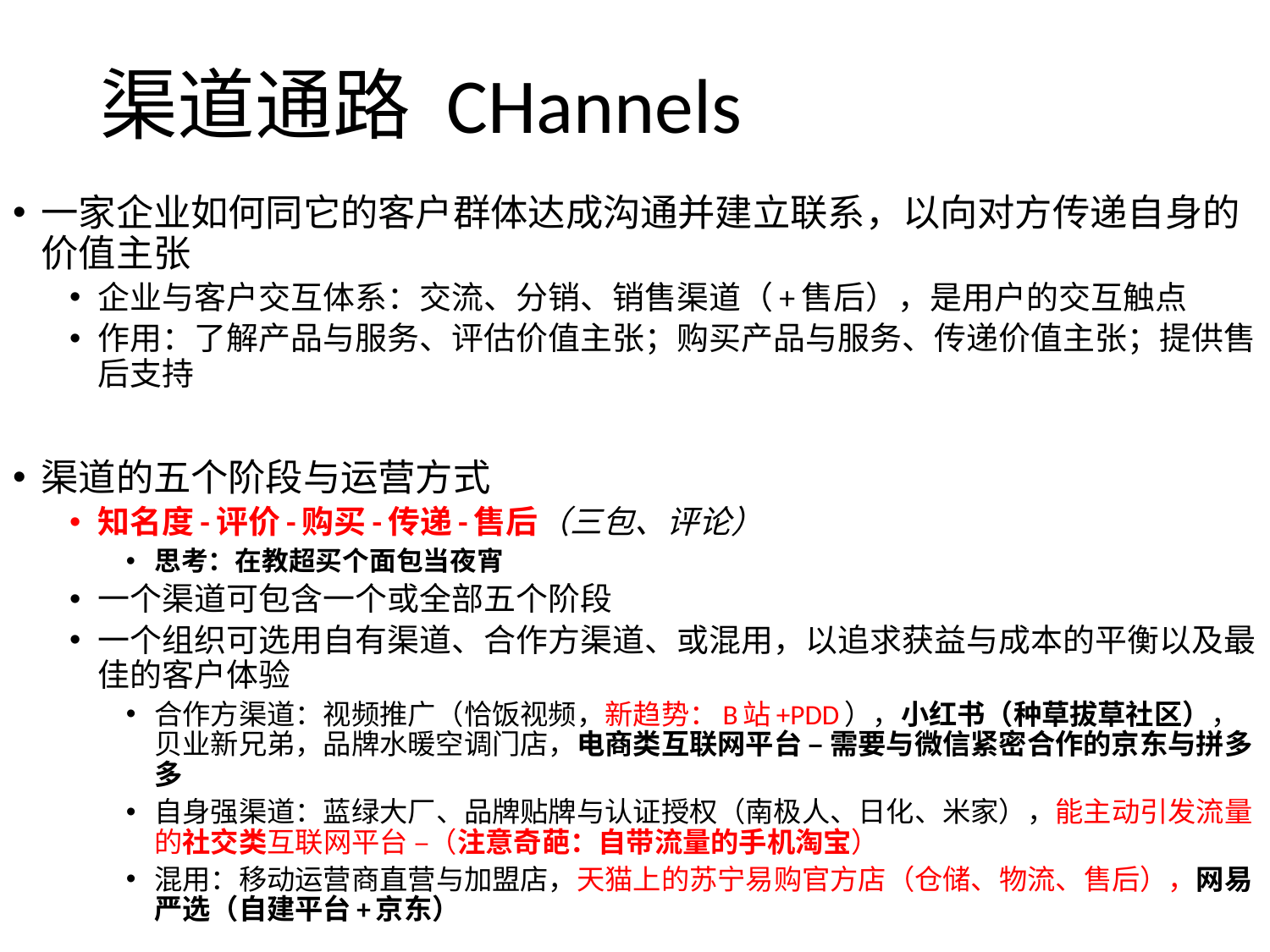

# 渠道通路 CHannels
一家企业如何同它的客户群体达成沟通并建立联系，以向对方传递自身的价值主张
企业与客户交互体系：交流、分销、销售渠道（+售后），是用户的交互触点
作用：了解产品与服务、评估价值主张；购买产品与服务、传递价值主张；提供售后支持

渠道的五个阶段与运营方式
知名度-评价-购买-传递-售后（三包、评论）
思考：在教超买个面包当夜宵
一个渠道可包含一个或全部五个阶段
一个组织可选用自有渠道、合作方渠道、或混用，以追求获益与成本的平衡以及最佳的客户体验
合作方渠道：视频推广（恰饭视频，新趋势：B站+PDD），小红书（种草拔草社区），贝业新兄弟，品牌水暖空调门店，电商类互联网平台 – 需要与微信紧密合作的京东与拼多多
自身强渠道：蓝绿大厂、品牌贴牌与认证授权（南极人、日化、米家），能主动引发流量的社交类互联网平台 –（注意奇葩：自带流量的手机淘宝）
混用：移动运营商直营与加盟店，天猫上的苏宁易购官方店（仓储、物流、售后），网易严选（自建平台+京东）